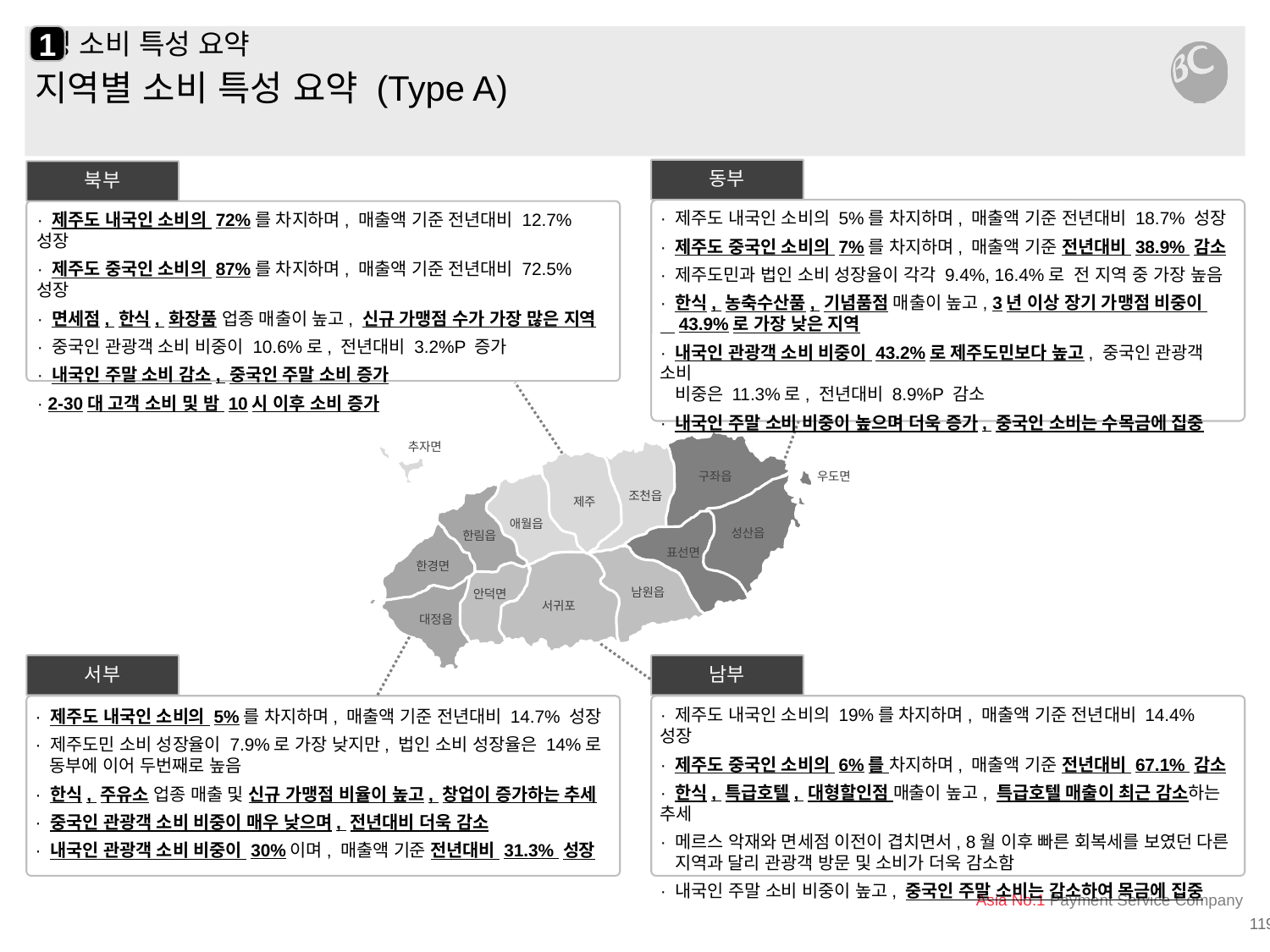

1
# 성 소비 특성 요약
지역별 소비 특성 요약 (Type A)
동부
북부

· 제주도 내국인 소비의 5%를 차지하며, 매출액 기준 전년대비 18.7% 성장
· 제주도 중국인 소비의 7%를 차지하며, 매출액 기준 전년대비 38.9% 감소
· 제주도민과 법인 소비 성장율이 각각 9.4%, 16.4%로  전 지역 중 가장 높음
· 한식, 농축수산품, 기념품점 매출이 높고, 3년 이상 장기 가맹점 비중이
   43.9%로 가장 낮은 지역
· 내국인 관광객 소비 비중이 43.2%로 제주도민보다 높고, 중국인 관광객 소비
   비중은 11.3%로, 전년대비 8.9%P 감소
· 내국인 주말 소비 비중이 높으며 더욱 증가, 중국인 소비는 수목금에 집중
· 제주도 내국인 소비의 72%를 차지하며, 매출액 기준 전년대비 12.7% 성장
· 제주도 중국인 소비의 87%를 차지하며, 매출액 기준 전년대비 72.5% 성장
· 면세점, 한식, 화장품 업종 매출이 높고, 신규 가맹점 수가 가장 많은 지역
· 중국인 관광객 소비 비중이 10.6%로, 전년대비 3.2%P 증가
· 내국인 주말 소비 감소, 중국인 주말 소비 증가
· 2-30대 고객 소비 및 밤 10시 이후 소비 증가

추자면
우도면
구좌읍
조천읍
제주
애월읍
성산읍
한림읍
표선면
한경면
남원읍
안덕면
서귀포
대정읍
서부
남부

· 제주도 내국인 소비의 19%를 차지하며, 매출액 기준 전년대비 14.4% 성장
· 제주도 중국인 소비의 6%를 차지하며, 매출액 기준 전년대비 67.1% 감소
· 한식, 특급호텔, 대형할인점 매출이 높고, 특급호텔 매출이 최근 감소하는 추세
· 메르스 악재와 면세점 이전이 겹치면서, 8월 이후 빠른 회복세를 보였던 다른
   지역과 달리 관광객 방문 및 소비가 더욱 감소함
· 내국인 주말 소비 비중이 높고, 중국인 주말 소비는 감소하여 목금에 집중
· 제주도 내국인 소비의 5%를 차지하며, 매출액 기준 전년대비 14.7% 성장
· 제주도민 소비 성장율이 7.9%로 가장 낮지만, 법인 소비 성장율은 14%로
   동부에 이어 두번째로 높음
· 한식, 주유소 업종 매출 및 신규 가맹점 비율이 높고, 창업이 증가하는 추세
· 중국인 관광객 소비 비중이 매우 낮으며, 전년대비 더욱 감소
· 내국인 관광객 소비 비중이 30%이며, 매출액 기준 전년대비 31.3% 성장